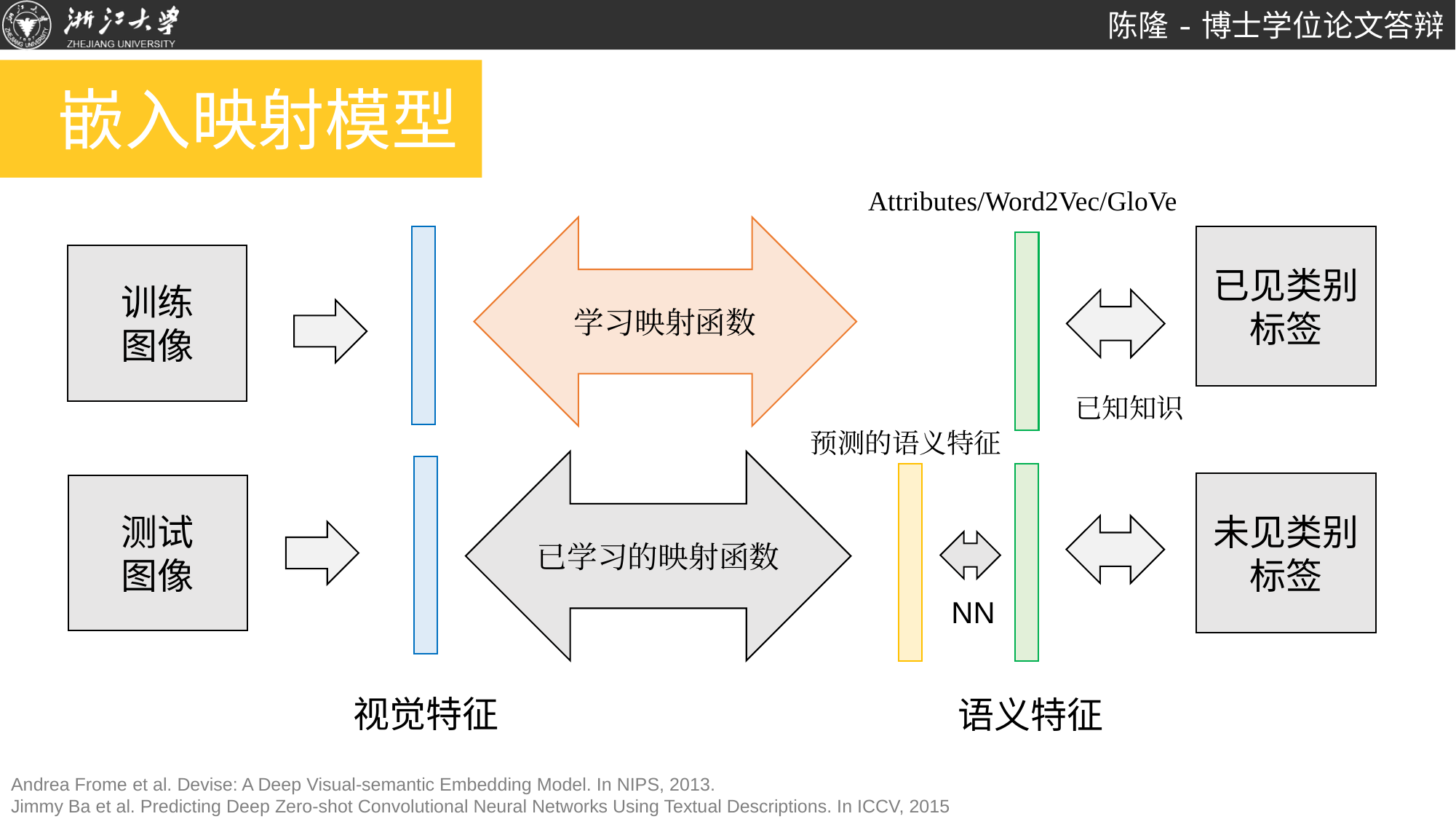

# 嵌入映射模型
Attributes/Word2Vec/GloVe
已见类别标签

训练
图像

已知知识
视觉特征
语义特征
学习映射函数
预测的语义特征
已学习的映射函数

未见类别标签
测试
图像

NN
Andrea Frome et al. Devise: A Deep Visual-semantic Embedding Model. In NIPS, 2013.
Jimmy Ba et al. Predicting Deep Zero-shot Convolutional Neural Networks Using Textual Descriptions. In ICCV, 2015